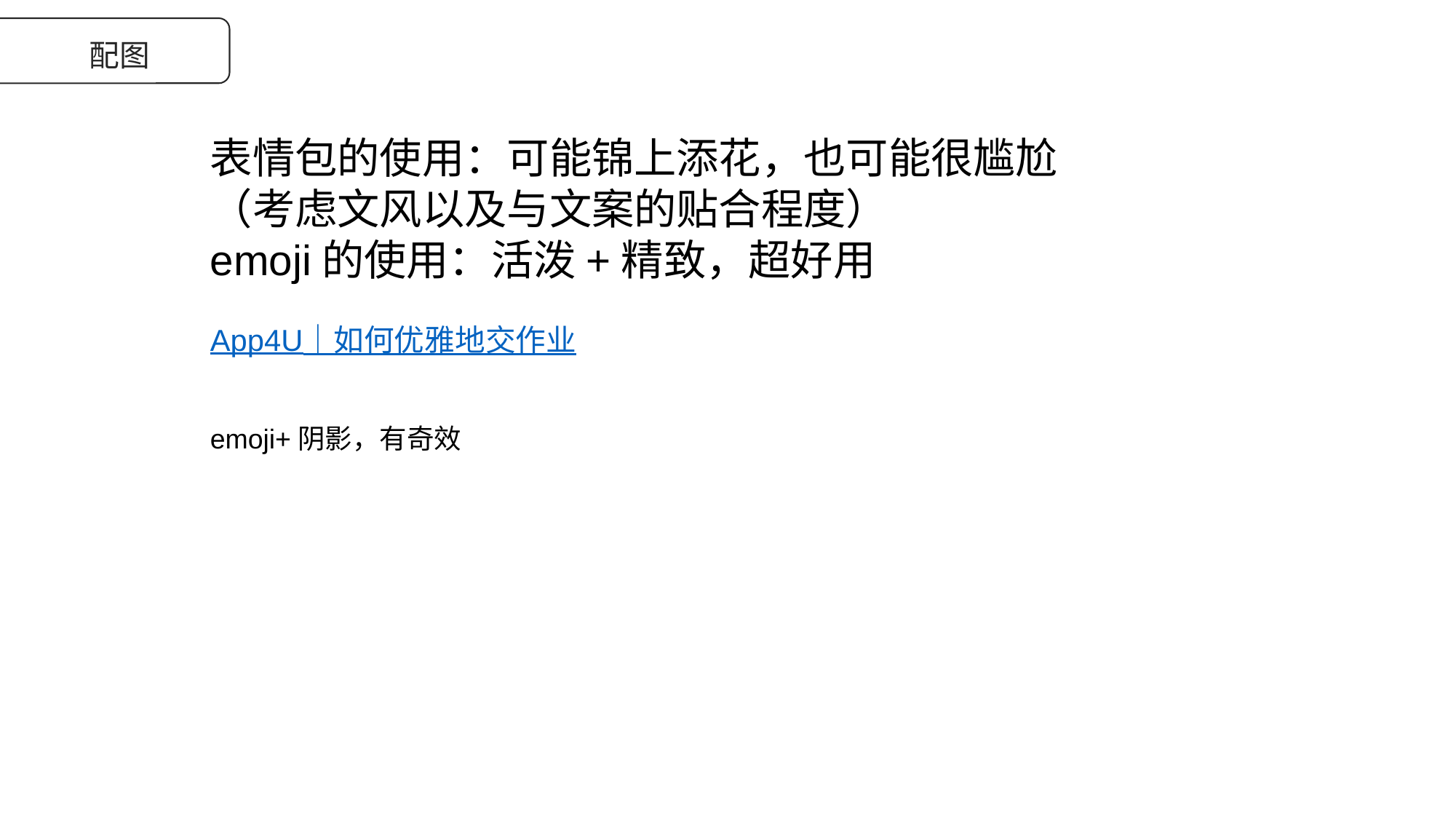

配图
表情包的使用：可能锦上添花，也可能很尴尬
（考虑文风以及与文案的贴合程度）
emoji的使用：活泼+精致，超好用

App4U｜如何优雅地交作业

emoji+阴影，有奇效